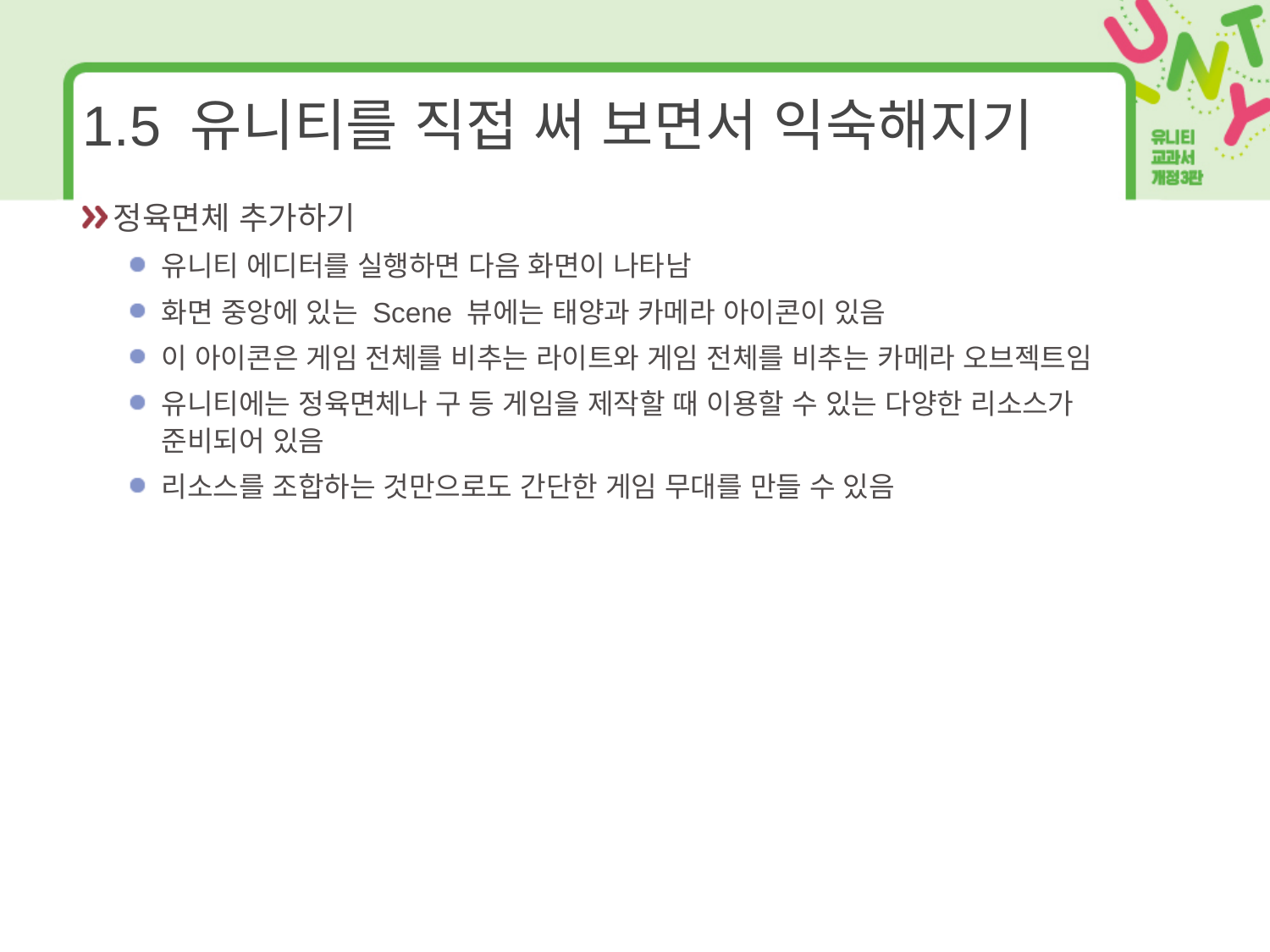

# 1.5 유니티를 직접 써 보면서 익숙해지기
정육면체 추가하기
유니티 에디터를 실행하면 다음 화면이 나타남
화면 중앙에 있는 Scene 뷰에는 태양과 카메라 아이콘이 있음
이 아이콘은 게임 전체를 비추는 라이트와 게임 전체를 비추는 카메라 오브젝트임
유니티에는 정육면체나 구 등 게임을 제작할 때 이용할 수 있는 다양한 리소스가 준비되어 있음
리소스를 조합하는 것만으로도 간단한 게임 무대를 만들 수 있음